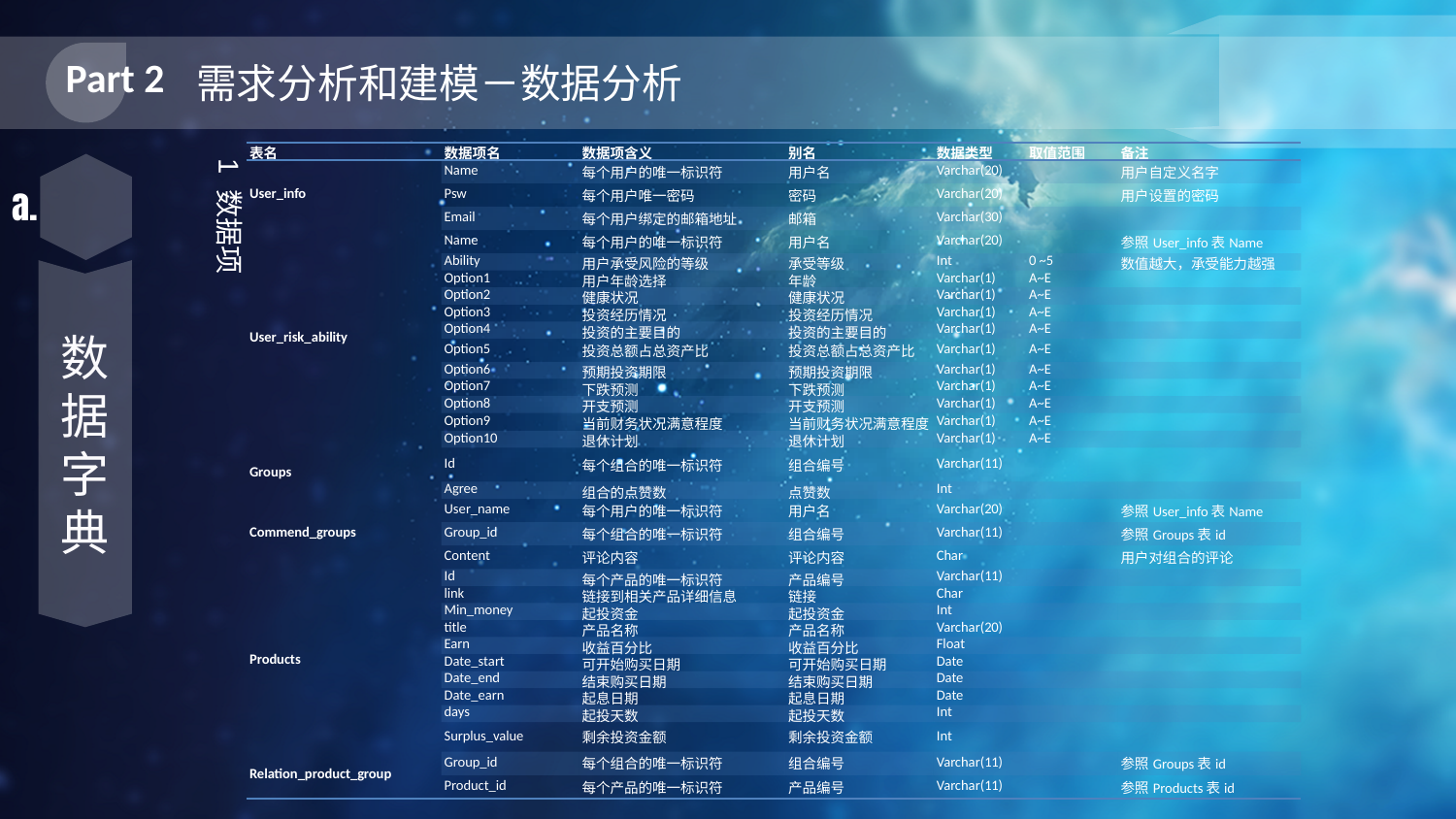

Part 2
需求分析和建模－数据分析
| 表名 | 数据项名 | 数据项含义 | 别名 | 数据类型 | 取值范围 | 备注 |
| --- | --- | --- | --- | --- | --- | --- |
| User\_info | Name | 每个用户的唯一标识符 | 用户名 | Varchar(20) |  | 用户自定义名字 |
|  | Psw | 每个用户唯一密码 | 密码 | Varchar(20) |  | 用户设置的密码 |
|  | Email | 每个用户绑定的邮箱地址 | 邮箱 | Varchar(30) |  |  |
| User\_risk\_ability | Name | 每个用户的唯一标识符 | 用户名 | Varchar(20) |  | 参照User\_info表Name |
|  | Ability | 用户承受风险的等级 | 承受等级 | Int | 0 ~5 | 数值越大，承受能力越强 |
|  | Option1 | 用户年龄选择 | 年龄 | Varchar(1) | A~E |  |
|  | Option2 | 健康状况 | 健康状况 | Varchar(1) | A~E |  |
|  | Option3 | 投资经历情况 | 投资经历情况 | Varchar(1) | A~E |  |
|  | Option4 | 投资的主要目的 | 投资的主要目的 | Varchar(1) | A~E |  |
|  | Option5 | 投资总额占总资产比 | 投资总额占总资产比 | Varchar(1) | A~E |  |
|  | Option6 | 预期投资期限 | 预期投资期限 | Varchar(1) | A~E |  |
|  | Option7 | 下跌预测 | 下跌预测 | Varchar(1) | A~E |  |
|  | Option8 | 开支预测 | 开支预测 | Varchar(1) | A~E |  |
|  | Option9 | 当前财务状况满意程度 | 当前财务状况满意程度 | Varchar(1) | A~E |  |
|  | Option10 | 退休计划 | 退休计划 | Varchar(1) | A~E |  |
| Groups | Id | 每个组合的唯一标识符 | 组合编号 | Varchar(11) |  |  |
|  | Agree | 组合的点赞数 | 点赞数 | Int |  |  |
| Commend\_groups | User\_name | 每个用户的唯一标识符 | 用户名 | Varchar(20) |  | 参照User\_info表Name |
|  | Group\_id | 每个组合的唯一标识符 | 组合编号 | Varchar(11) |  | 参照Groups表id |
|  | Content | 评论内容 | 评论内容 | Char |  | 用户对组合的评论 |
| Products | Id | 每个产品的唯一标识符 | 产品编号 | Varchar(11) |  |  |
|  | link | 链接到相关产品详细信息 | 链接 | Char |  |  |
|  | Min\_money | 起投资金 | 起投资金 | Int |  |  |
|  | title | 产品名称 | 产品名称 | Varchar(20) |  |  |
|  | Earn | 收益百分比 | 收益百分比 | Float |  |  |
|  | Date\_start | 可开始购买日期 | 可开始购买日期 | Date |  |  |
|  | Date\_end | 结束购买日期 | 结束购买日期 | Date |  |  |
|  | Date\_earn | 起息日期 | 起息日期 | Date |  |  |
|  | days | 起投天数 | 起投天数 | Int |  |  |
|  | Surplus\_value | 剩余投资金额 | 剩余投资金额 | Int |  |  |
| Relation\_product\_group | Group\_id | 每个组合的唯一标识符 | 组合编号 | Varchar(11) |  | 参照Groups表id |
|  | Product\_id | 每个产品的唯一标识符 | 产品编号 | Varchar(11) |  | 参照Products表id |
1 数据项

a.
数据字典